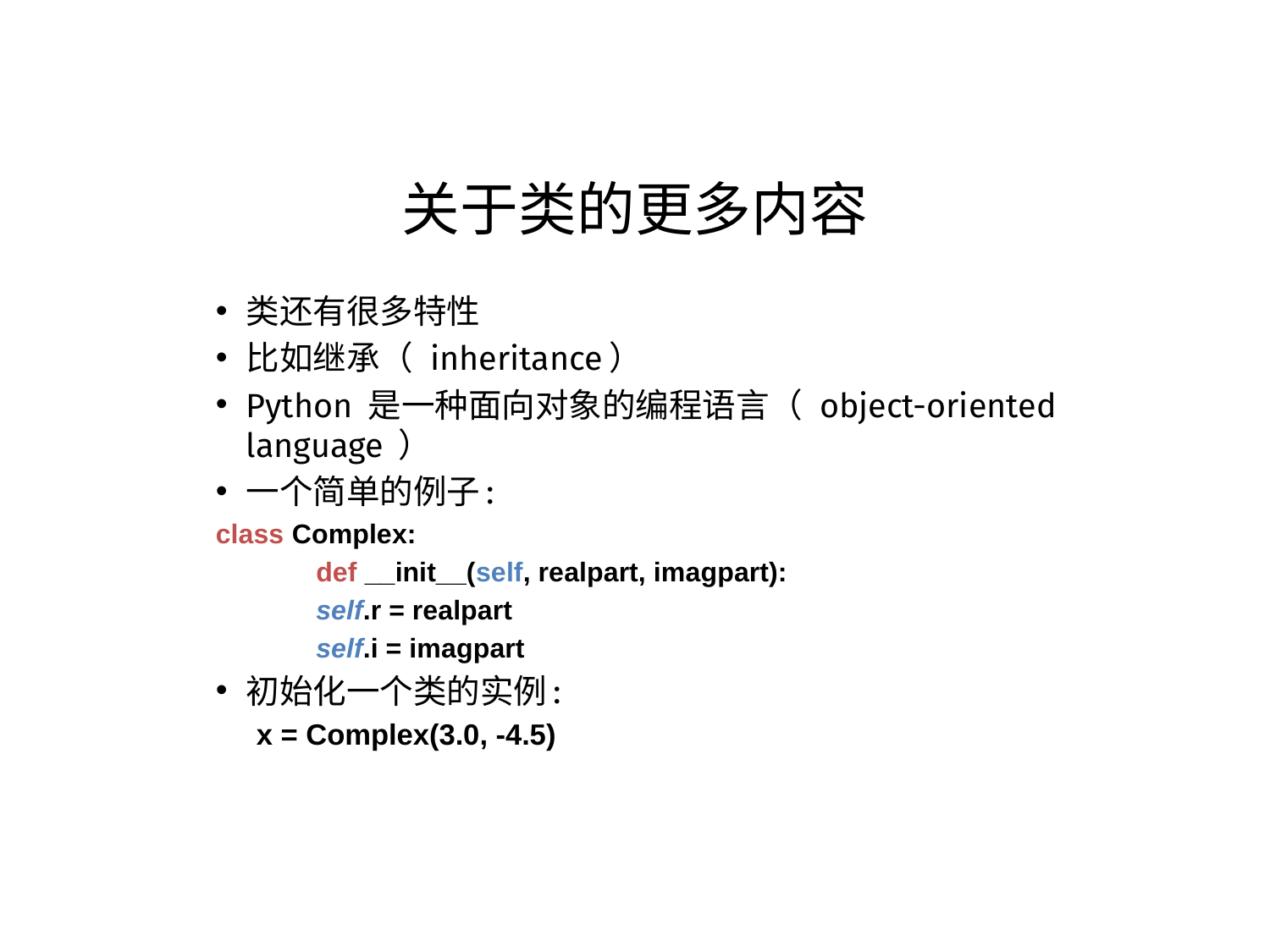

关于类的更多内容
类还有很多特性
比如继承（ inheritance）
Python 是一种面向对象的编程语言（ object-oriented language ）
一个简单的例子:
class Complex:
	def __init__(self, realpart, imagpart):
		self.r = realpart
		self.i = imagpart
初始化一个类的实例:
x = Complex(3.0, -4.5)